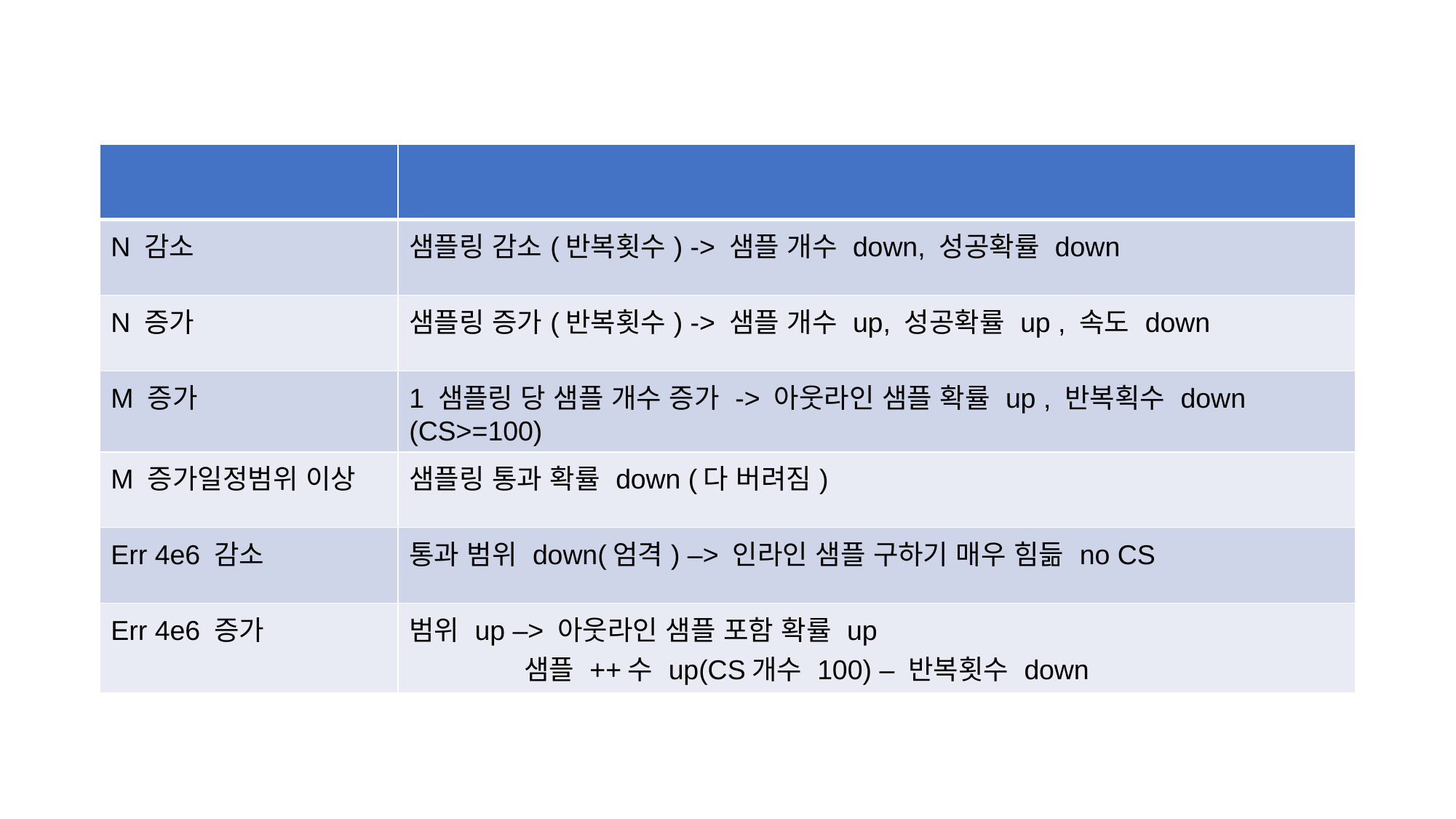

|  |  |
| --- | --- |
| N 감소 | 샘플링 감소(반복횟수) -> 샘플 개수 down, 성공확률 down |
| N 증가 | 샘플링 증가(반복횟수) -> 샘플 개수 up, 성공확률 up , 속도 down |
| M 증가 | 1 샘플링 당 샘플 개수 증가 -> 아웃라인 샘플 확률 up , 반복획수 down (CS>=100) |
| M 증가일정범위 이상 | 샘플링 통과 확률 down (다 버려짐) |
| Err 4e6 감소 | 통과 범위 down(엄격) –> 인라인 샘플 구하기 매우 힘듦 no CS |
| Err 4e6 증가 | 범위 up –> 아웃라인 샘플 포함 확률 up 샘플 ++수 up(CS개수 100) – 반복횟수 down |